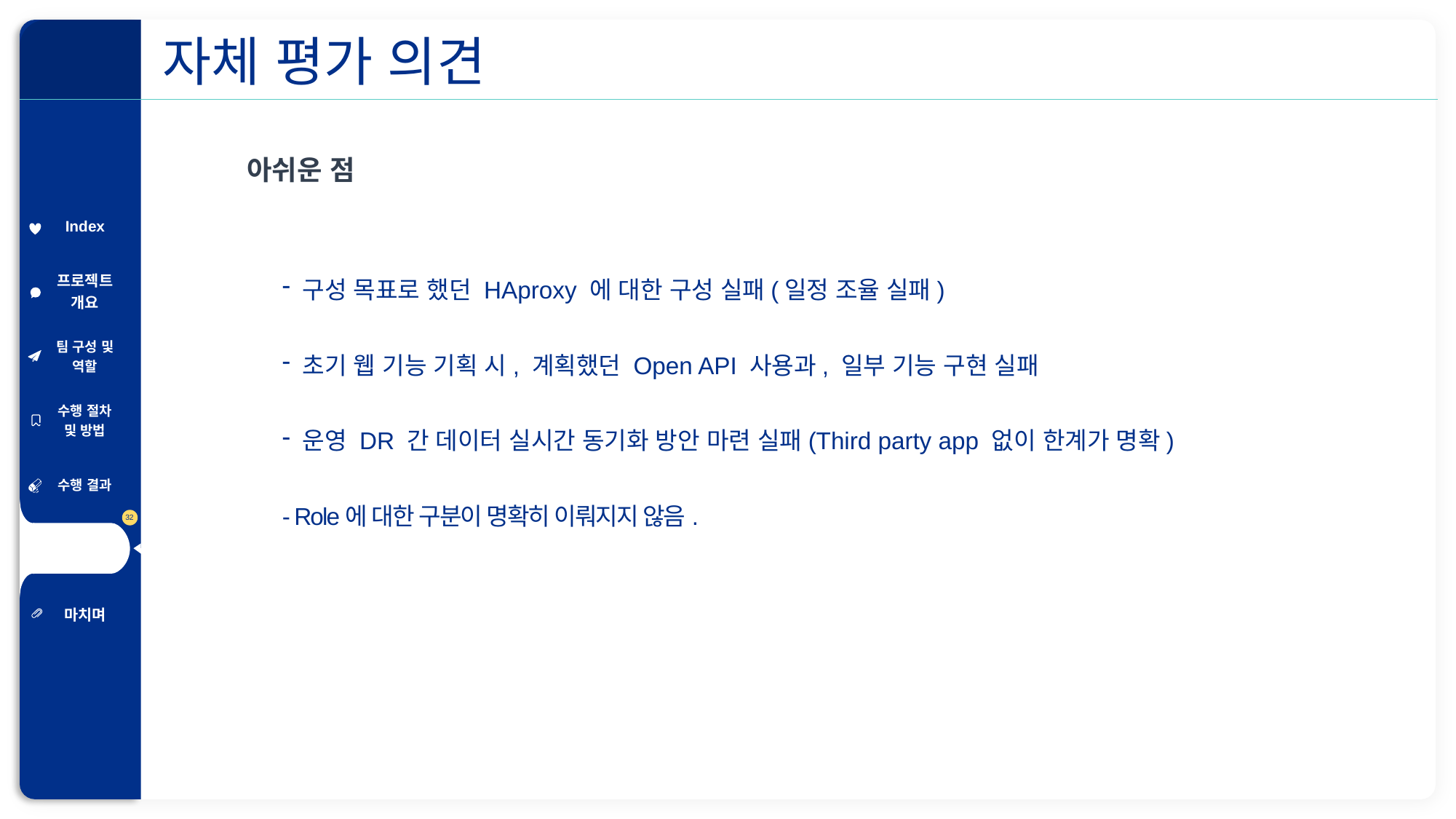

자체 평가 의견
아쉬운 점
| Index |
| --- |
| 프로젝트 개요 |
| 팀 구성 및 역할 |
| 수행 절차 및 방법 |
| 수행 결과 |
| 자체 평가 의견 |
| 마치며 |

구성 목표로 했던 HAproxy 에 대한 구성 실패(일정 조율 실패)

초기 웹 기능 기획 시, 계획했던 Open API 사용과, 일부 기능 구현 실패

운영 DR 간 데이터 실시간 동기화 방안 마련 실패(Third party app 없이 한계가 명확)

- Role에 대한 구분이 명확히 이뤄지지 않음.

32